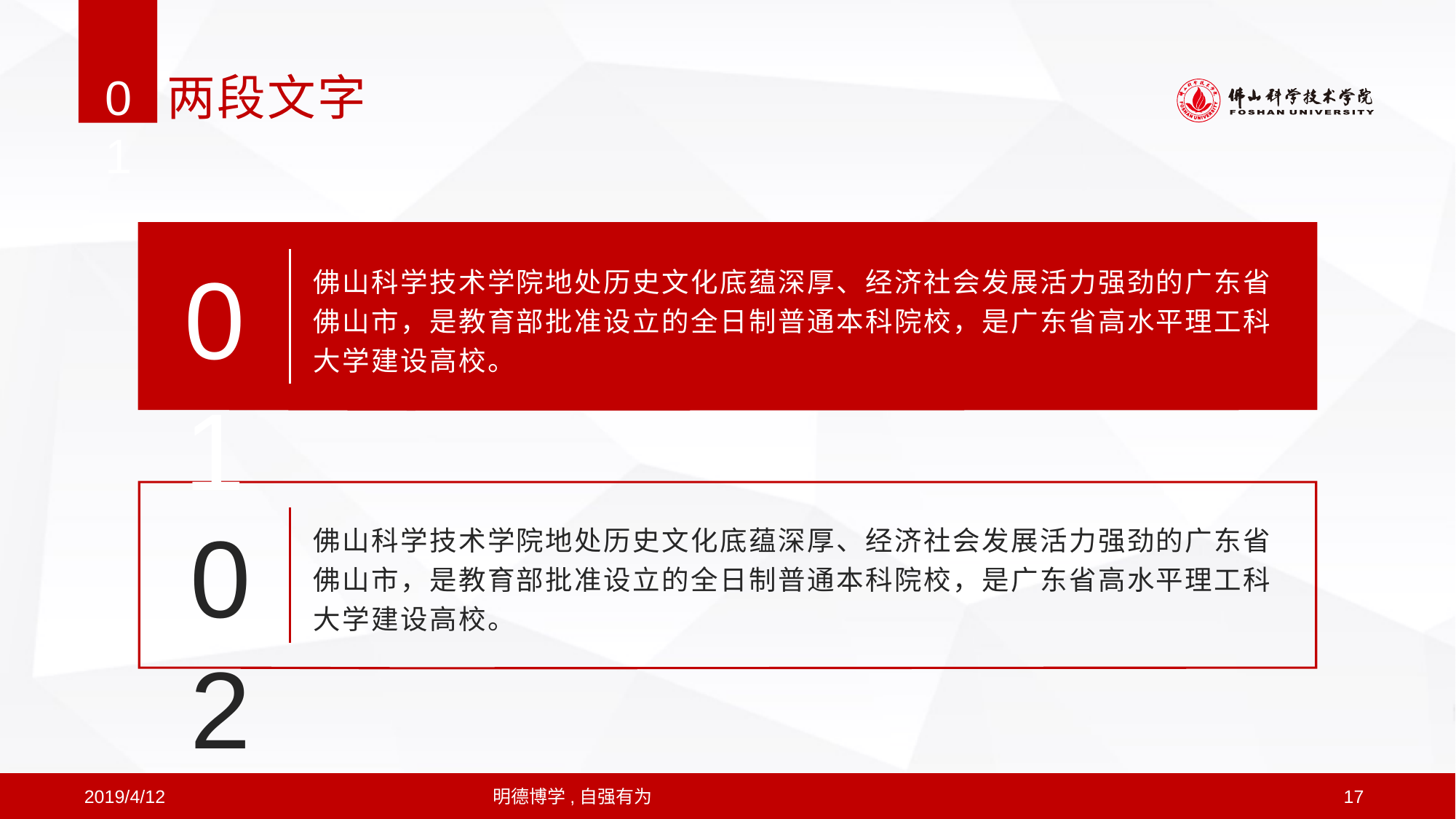

01
两段文字

01
佛山科学技术学院地处历史文化底蕴深厚、经济社会发展活力强劲的广东省佛山市，是教育部批准设立的全日制普通本科院校，是广东省高水平理工科大学建设高校。

02
佛山科学技术学院地处历史文化底蕴深厚、经济社会发展活力强劲的广东省佛山市，是教育部批准设立的全日制普通本科院校，是广东省高水平理工科大学建设高校。
2019/4/12
明德博学,自强有为
17